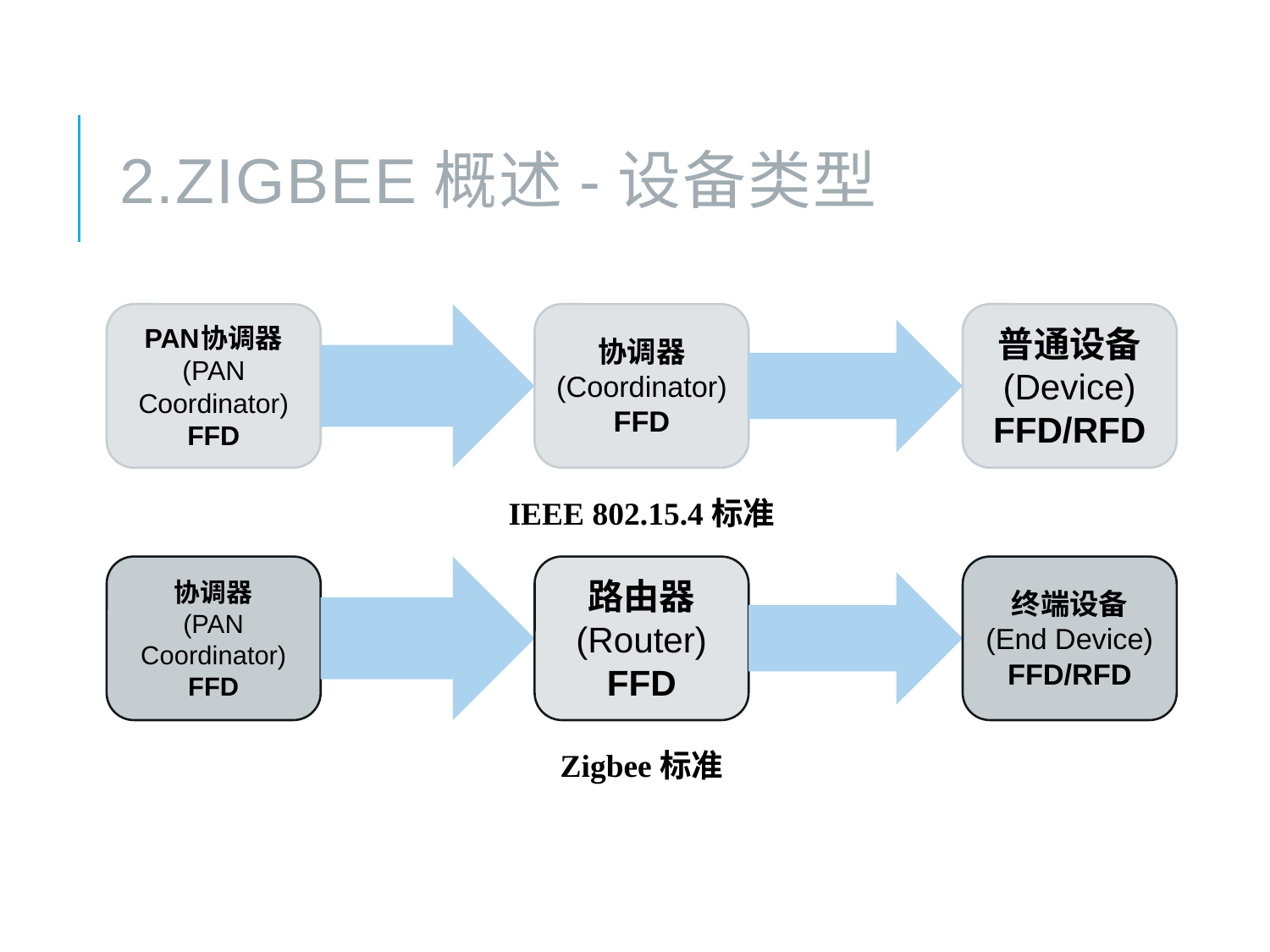

# 2.ZIGBEE概述-设备类型
PAN协调器
(PAN Coordinator)
FFD
协调器
(Coordinator)
FFD
普通设备
(Device)
FFD/RFD
IEEE 802.15.4标准
协调器
(PAN Coordinator)
FFD
路由器
(Router)
FFD
终端设备
(End Device)
FFD/RFD
Zigbee标准